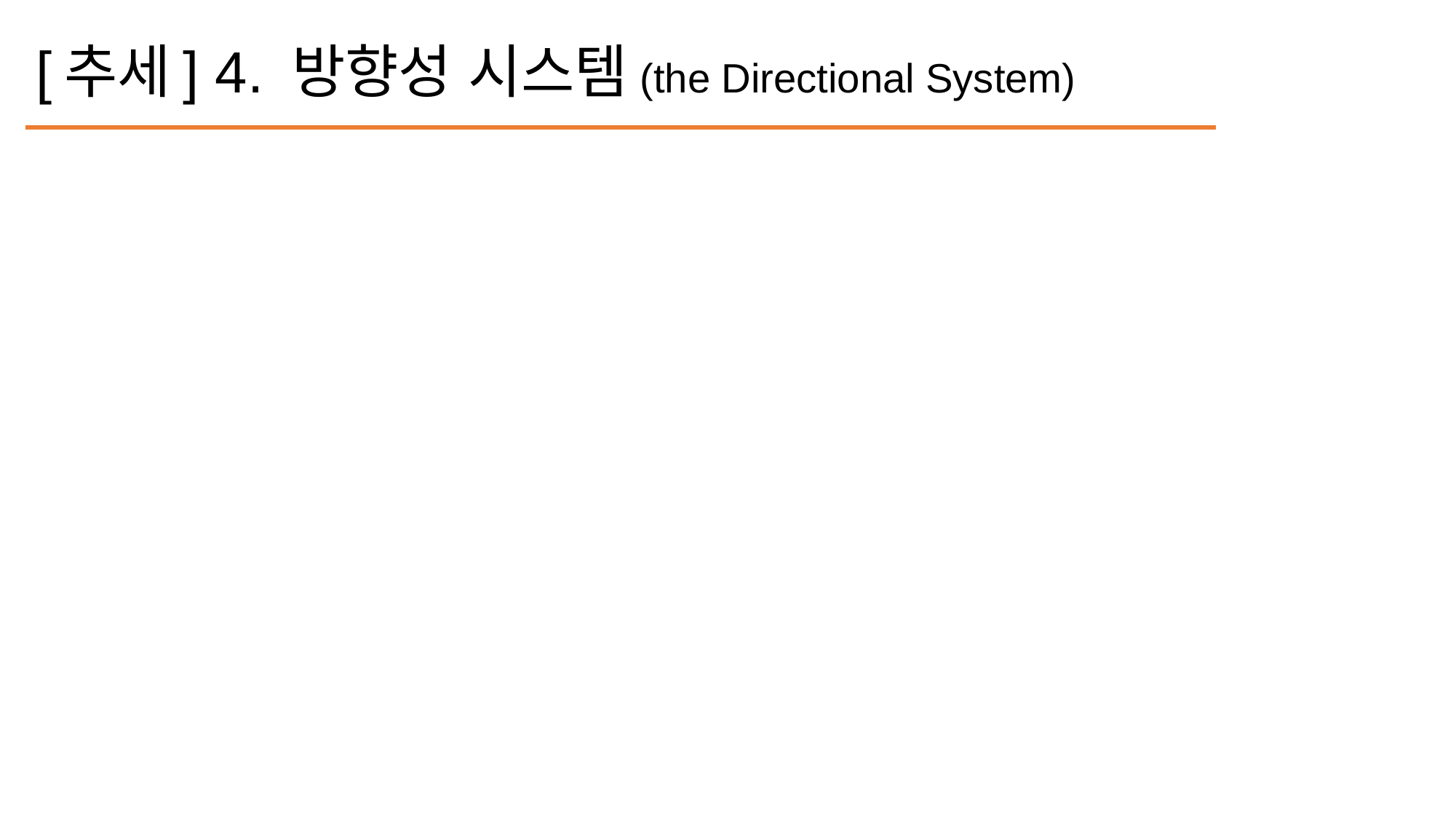

# [추세] 4. 방향성 시스템(the Directional System)